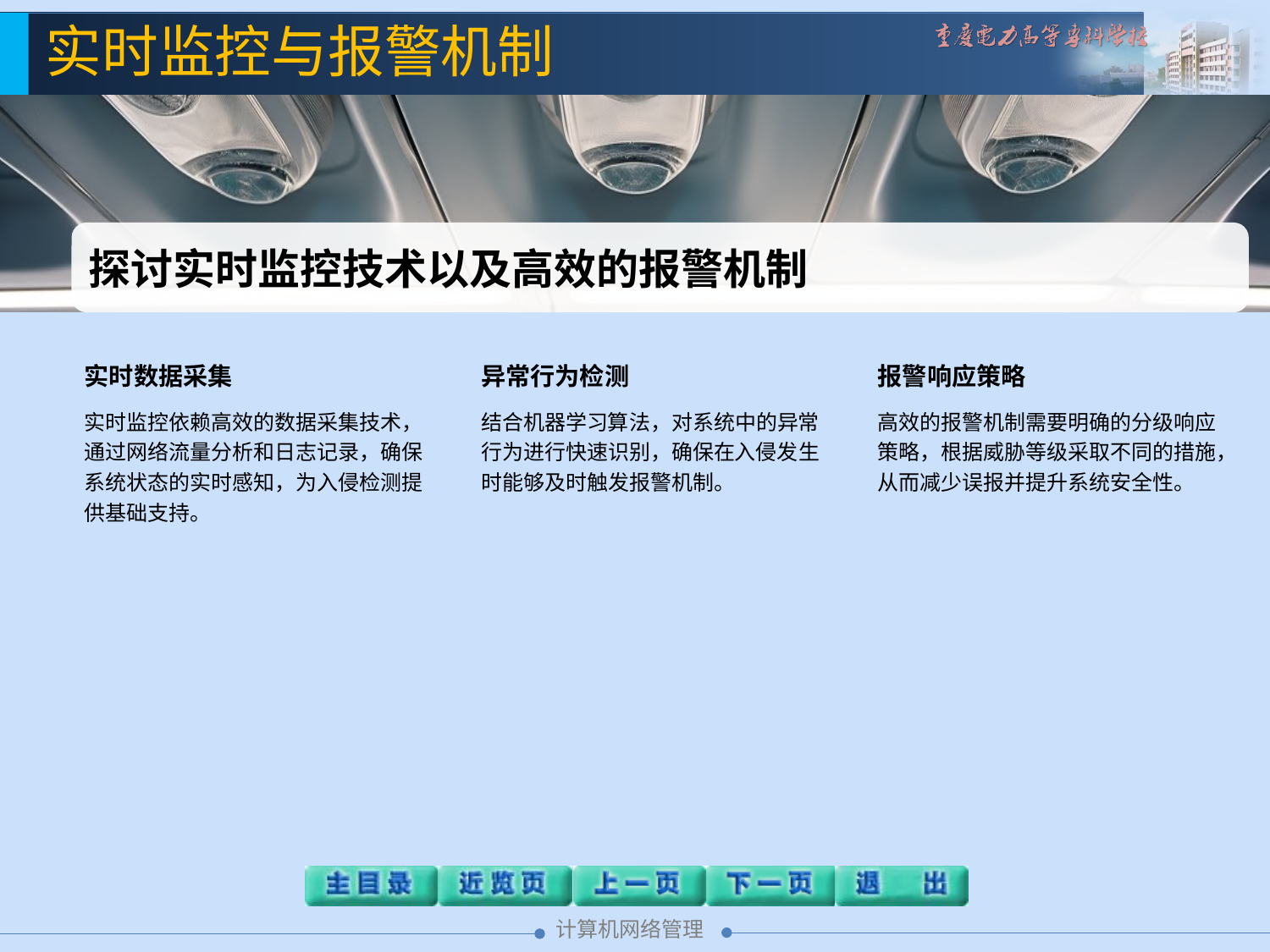

实时监控与报警机制

探讨实时监控技术以及高效的报警机制
实时数据采集
实时监控依赖高效的数据采集技术，通过网络流量分析和日志记录，确保系统状态的实时感知，为入侵检测提供基础支持。
异常行为检测
结合机器学习算法，对系统中的异常行为进行快速识别，确保在入侵发生时能够及时触发报警机制。
报警响应策略
高效的报警机制需要明确的分级响应策略，根据威胁等级采取不同的措施，从而减少误报并提升系统安全性。